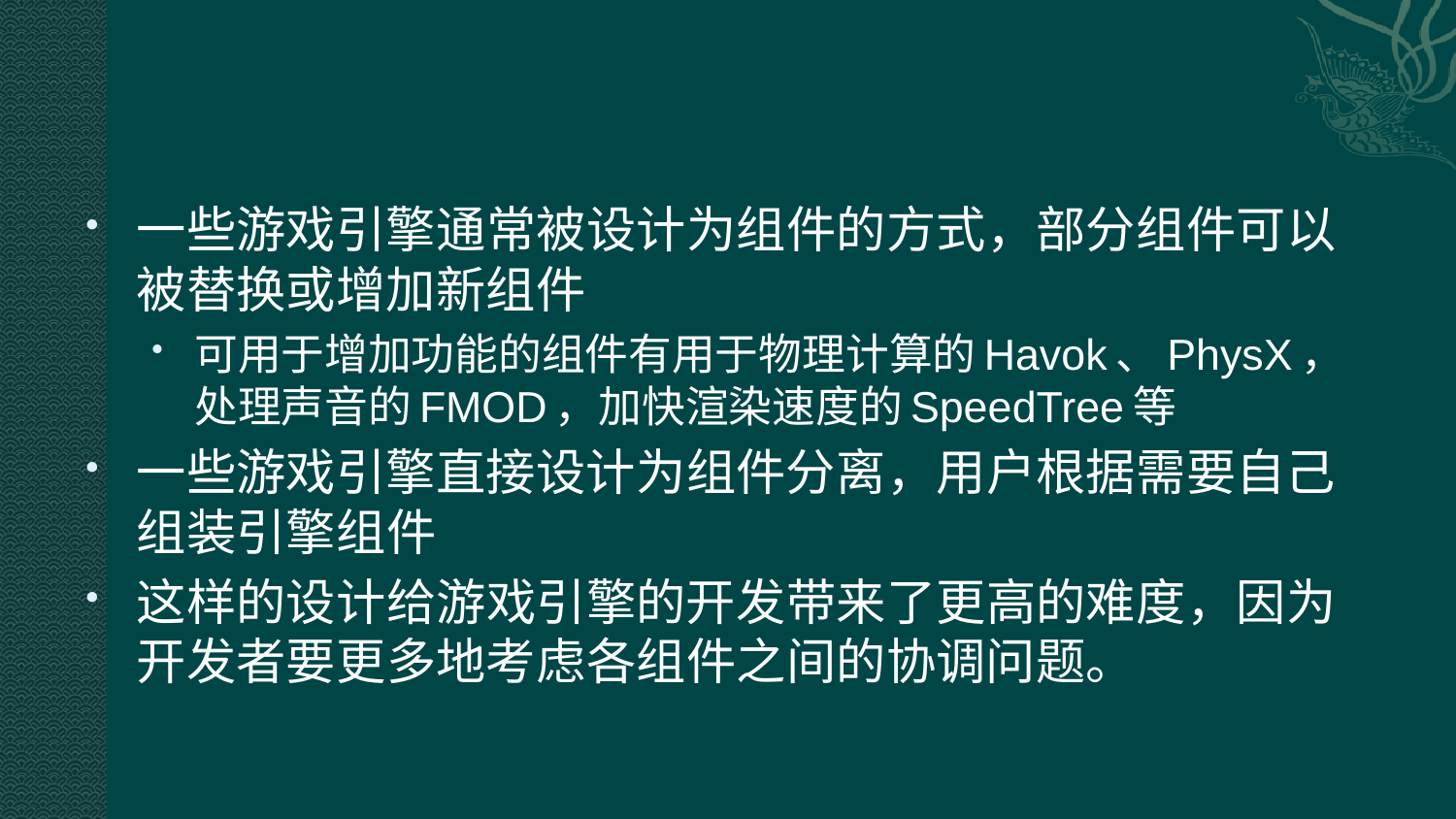

#
一些游戏引擎通常被设计为组件的方式，部分组件可以被替换或增加新组件
可用于增加功能的组件有用于物理计算的Havok、PhysX，处理声音的FMOD，加快渲染速度的SpeedTree等
一些游戏引擎直接设计为组件分离，用户根据需要自己组装引擎组件
这样的设计给游戏引擎的开发带来了更高的难度，因为开发者要更多地考虑各组件之间的协调问题。